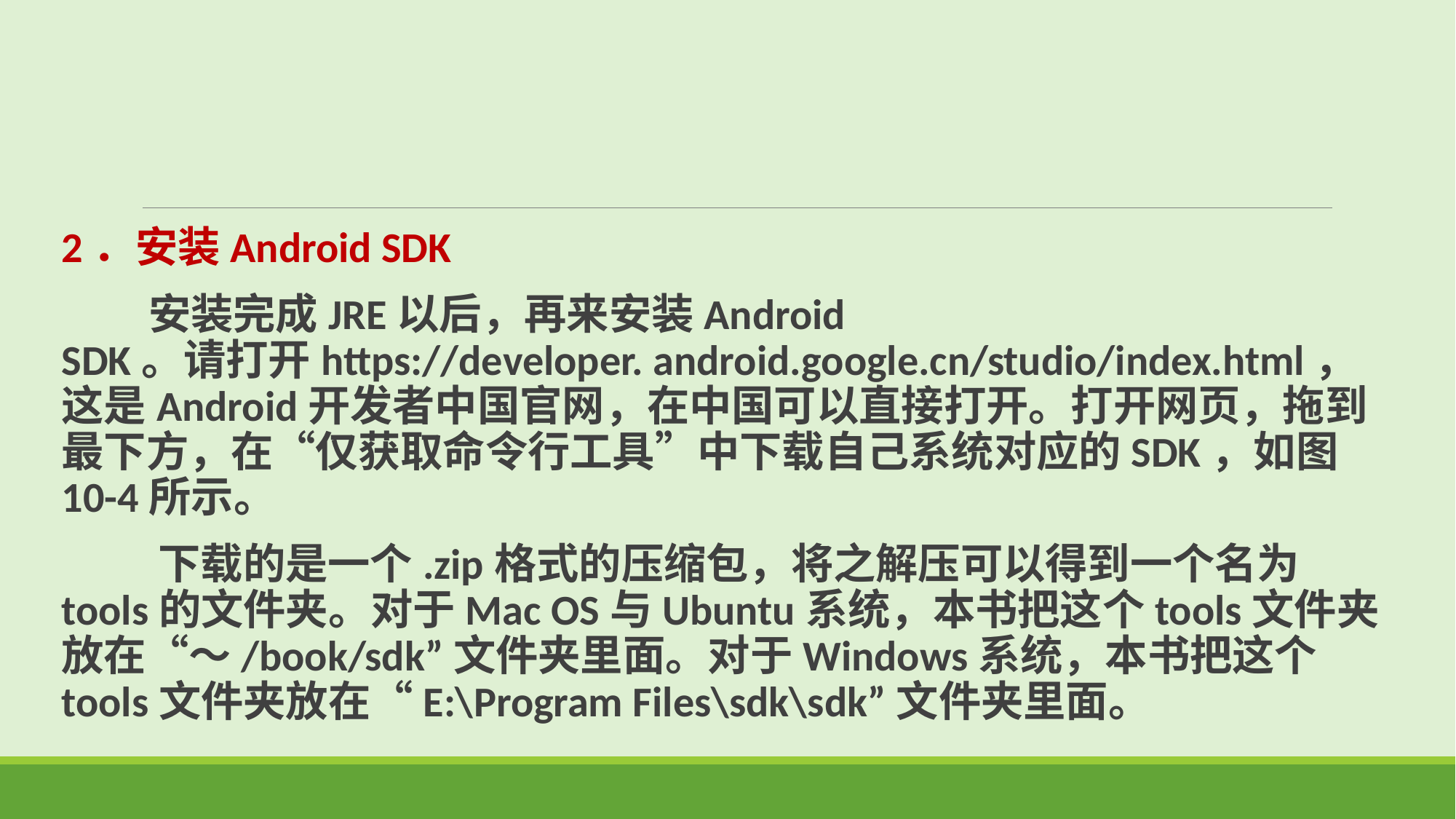

2．安装Android SDK
        安装完成JRE以后，再来安装Android SDK。请打开https://developer. android.google.cn/studio/index.html，这是Android开发者中国官网，在中国可以直接打开。打开网页，拖到最下方，在“仅获取命令行工具”中下载自己系统对应的SDK，如图10-4所示。
         下载的是一个.zip格式的压缩包，将之解压可以得到一个名为tools的文件夹。对于Mac OS与Ubuntu系统，本书把这个tools文件夹放在“～/book/sdk”文件夹里面。对于Windows系统，本书把这个tools文件夹放在“E:\Program Files\sdk\sdk”文件夹里面。